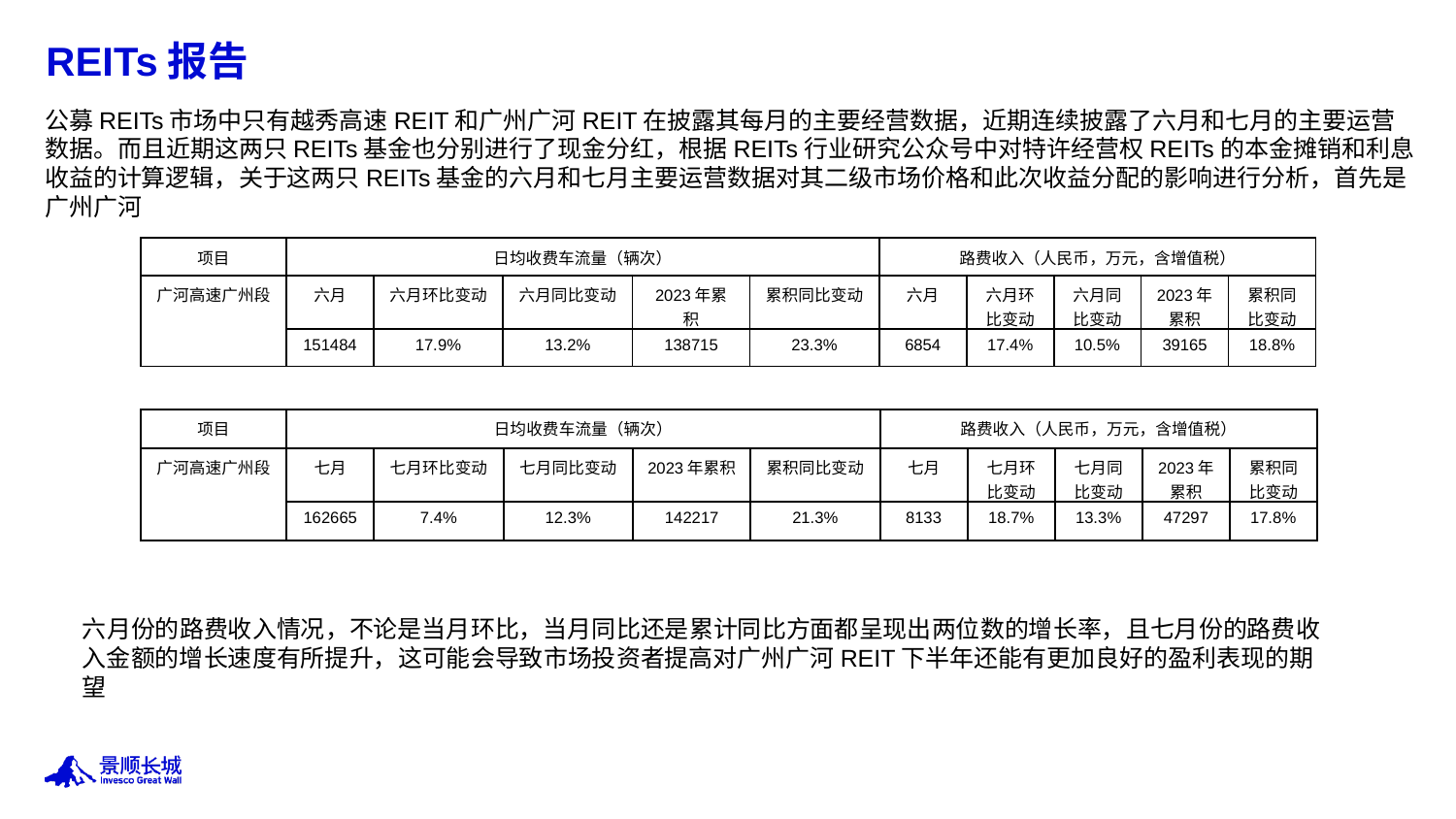

# REITs报告
公募REITs市场中只有越秀高速REIT和广州广河REIT在披露其每月的主要经营数据，近期连续披露了六月和七月的主要运营数据。而且近期这两只REITs基金也分别进行了现金分红，根据REITs行业研究公众号中对特许经营权REITs的本金摊销和利息收益的计算逻辑，关于这两只REITs基金的六月和七月主要运营数据对其二级市场价格和此次收益分配的影响进行分析，首先是广州广河
| 项目 | 日均收费车流量（辆次） |  |  |  |  | 路费收入（人民币，万元，含增值税） |  |  |  |  |
| --- | --- | --- | --- | --- | --- | --- | --- | --- | --- | --- |
| 广河高速广州段 | 六月 | 六月环比变动 | 六月同比变动 | 2023年累积 | 累积同比变动 | 六月 | 六月环比变动 | 六月同比变动 | 2023年累积 | 累积同比变动 |
|  | 151484 | 17.9% | 13.2% | 138715 | 23.3% | 6854 | 17.4% | 10.5% | 39165 | 18.8% |
| 项目 | 日均收费车流量（辆次） |  |  |  |  | 路费收入（人民币，万元，含增值税） |  |  |  |  |
| --- | --- | --- | --- | --- | --- | --- | --- | --- | --- | --- |
| 广河高速广州段 | 七月 | 七月环比变动 | 七月同比变动 | 2023年累积 | 累积同比变动 | 七月 | 七月环比变动 | 七月同比变动 | 2023年累积 | 累积同比变动 |
|  | 162665 | 7.4% | 12.3% | 142217 | 21.3% | 8133 | 18.7% | 13.3% | 47297 | 17.8% |
六月份的路费收入情况，不论是当月环比，当月同比还是累计同比方面都呈现出两位数的增长率，且七月份的路费收入金额的增长速度有所提升，这可能会导致市场投资者提高对广州广河REIT下半年还能有更加良好的盈利表现的期望